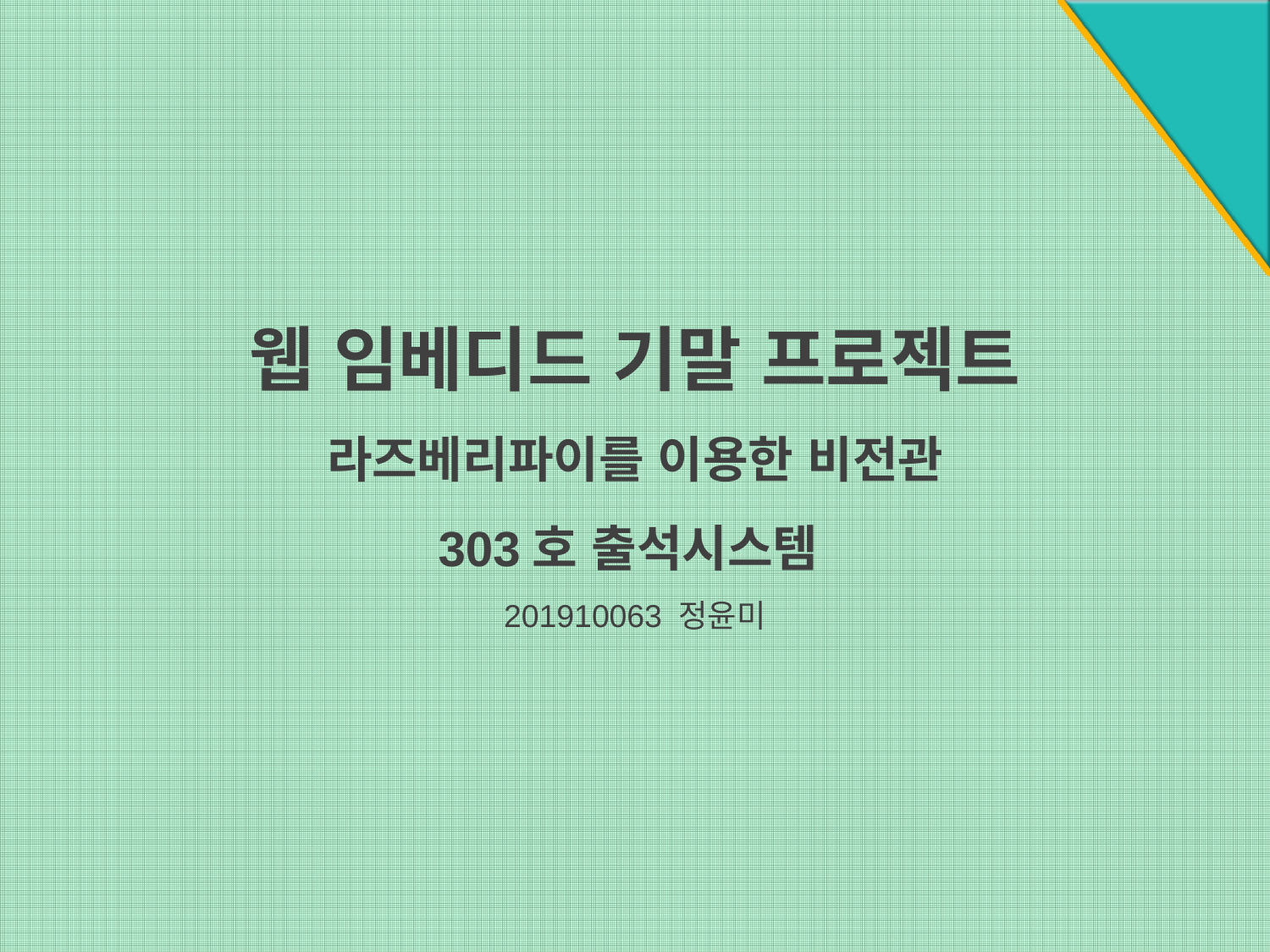

웹 임베디드 기말 프로젝트
라즈베리파이를 이용한 비전관
303호 출석시스템
201910063 정윤미